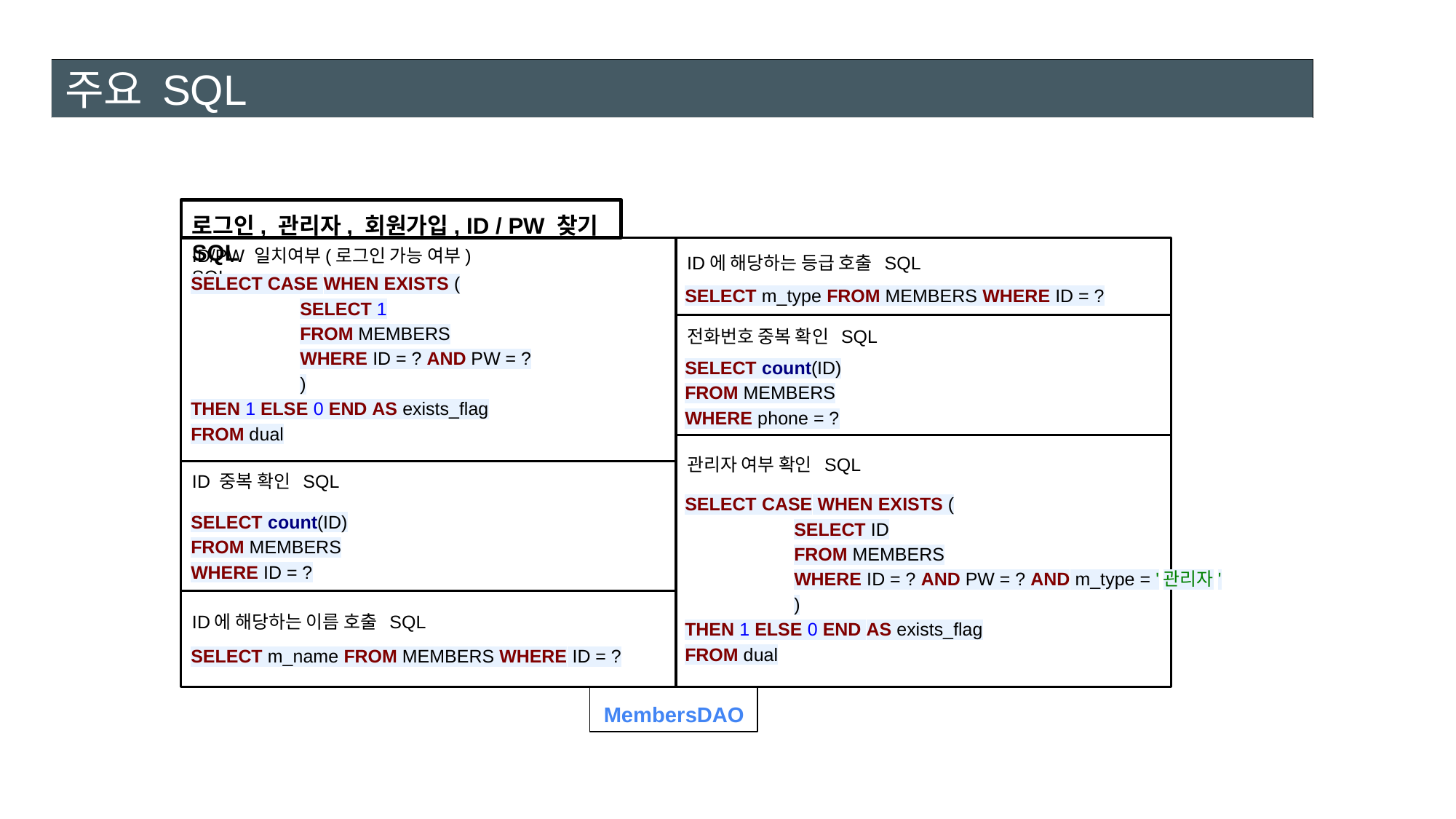

# 주요 SQL
로그인, 관리자, 회원가입, ID / PW 찾기 SQL
ID/PW 일치여부(로그인 가능 여부)  SQL

ID에 해당하는 등급 호출  SQL
SELECT CASE WHEN EXISTS (
	SELECT 1
	FROM MEMBERS
	WHERE ID = ? AND PW = ?
	)
THEN 1 ELSE 0 END AS exists_flag
FROM dual

SELECT m_type FROM MEMBERS WHERE ID = ?

전화번호 중복 확인  SQL

SELECT count(ID)
FROM MEMBERS
WHERE phone = ?

관리자 여부 확인  SQL
ID 중복 확인  SQL

SELECT CASE WHEN EXISTS (
	SELECT ID
	FROM MEMBERS
	WHERE ID = ? AND PW = ? AND m_type = '관리자'
	)
THEN 1 ELSE 0 END AS exists_flag
FROM dual

SELECT count(ID)
FROM MEMBERS
WHERE ID = ?

ID에 해당하는 이름 호출  SQL
SELECT m_name FROM MEMBERS WHERE ID = ?

MembersDAO